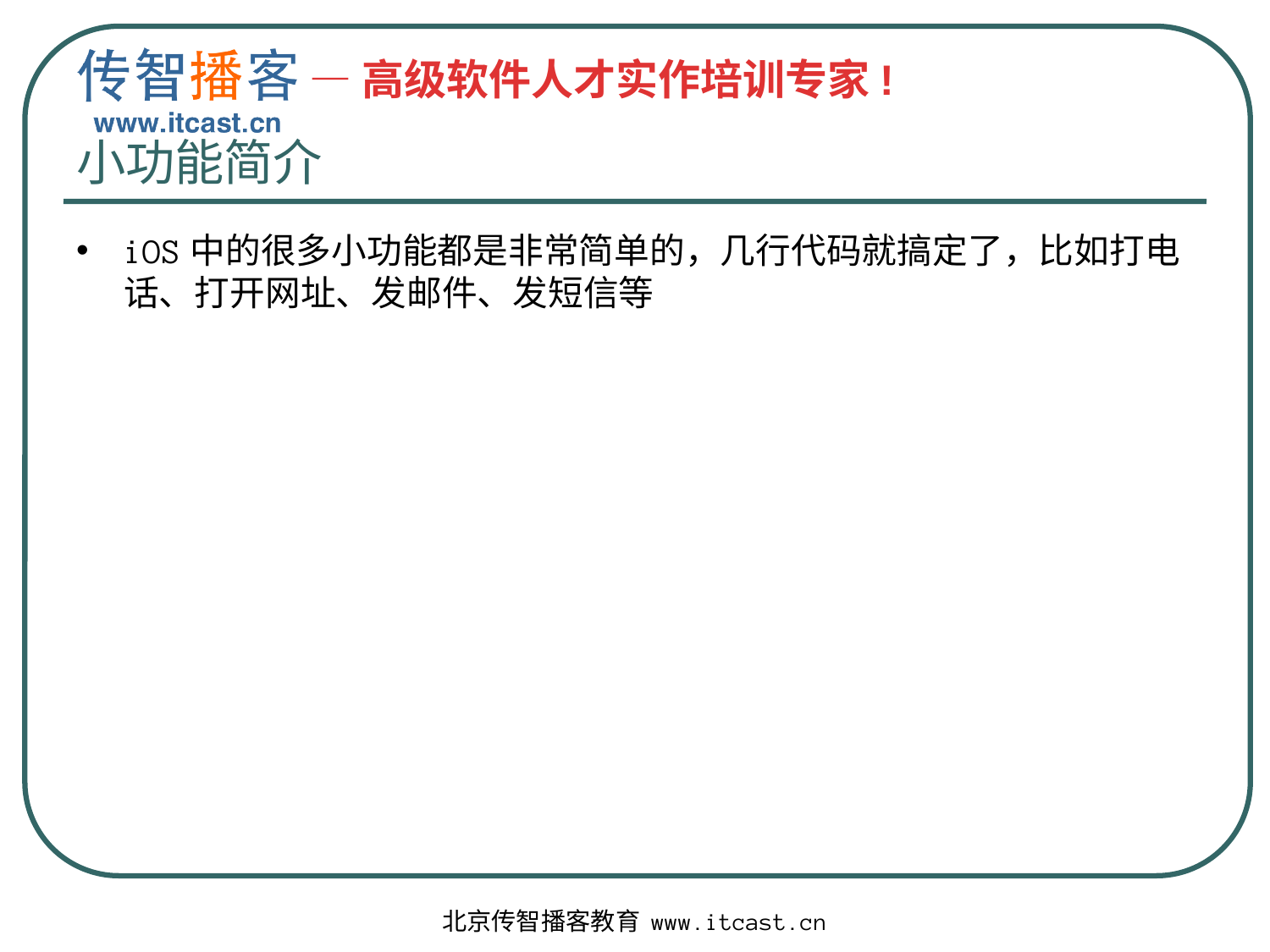

# 小功能简介
iOS中的很多小功能都是非常简单的，几行代码就搞定了，比如打电话、打开网址、发邮件、发短信等